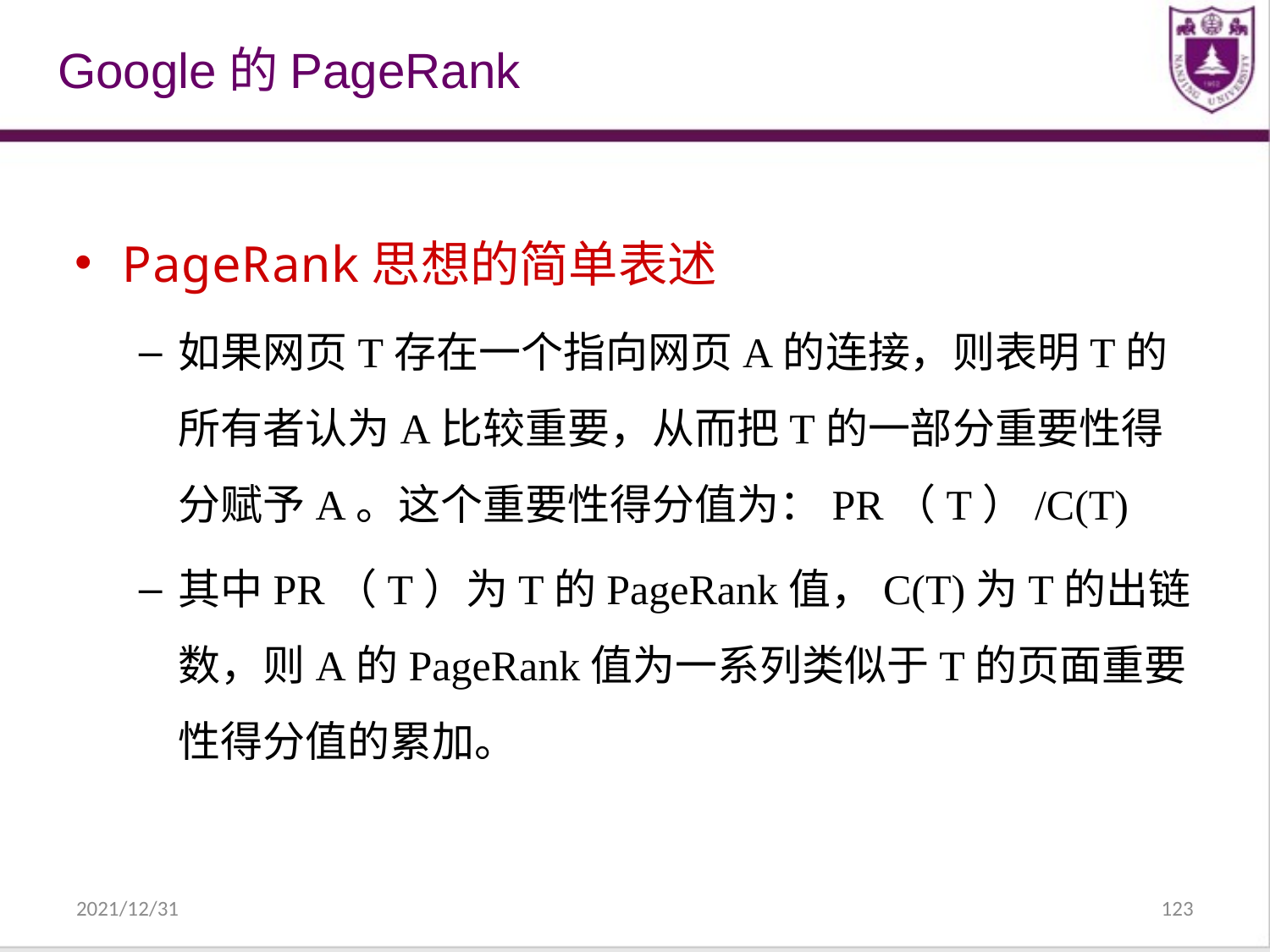

Google的PageRank
PageRank思想的简单表述
如果网页T存在一个指向网页A的连接，则表明T的所有者认为A比较重要，从而把T的一部分重要性得分赋予A。这个重要性得分值为：PR（T）/C(T)
其中PR（T）为T的PageRank值，C(T)为T的出链数，则A的PageRank值为一系列类似于T的页面重要性得分值的累加。
2021/12/31
123